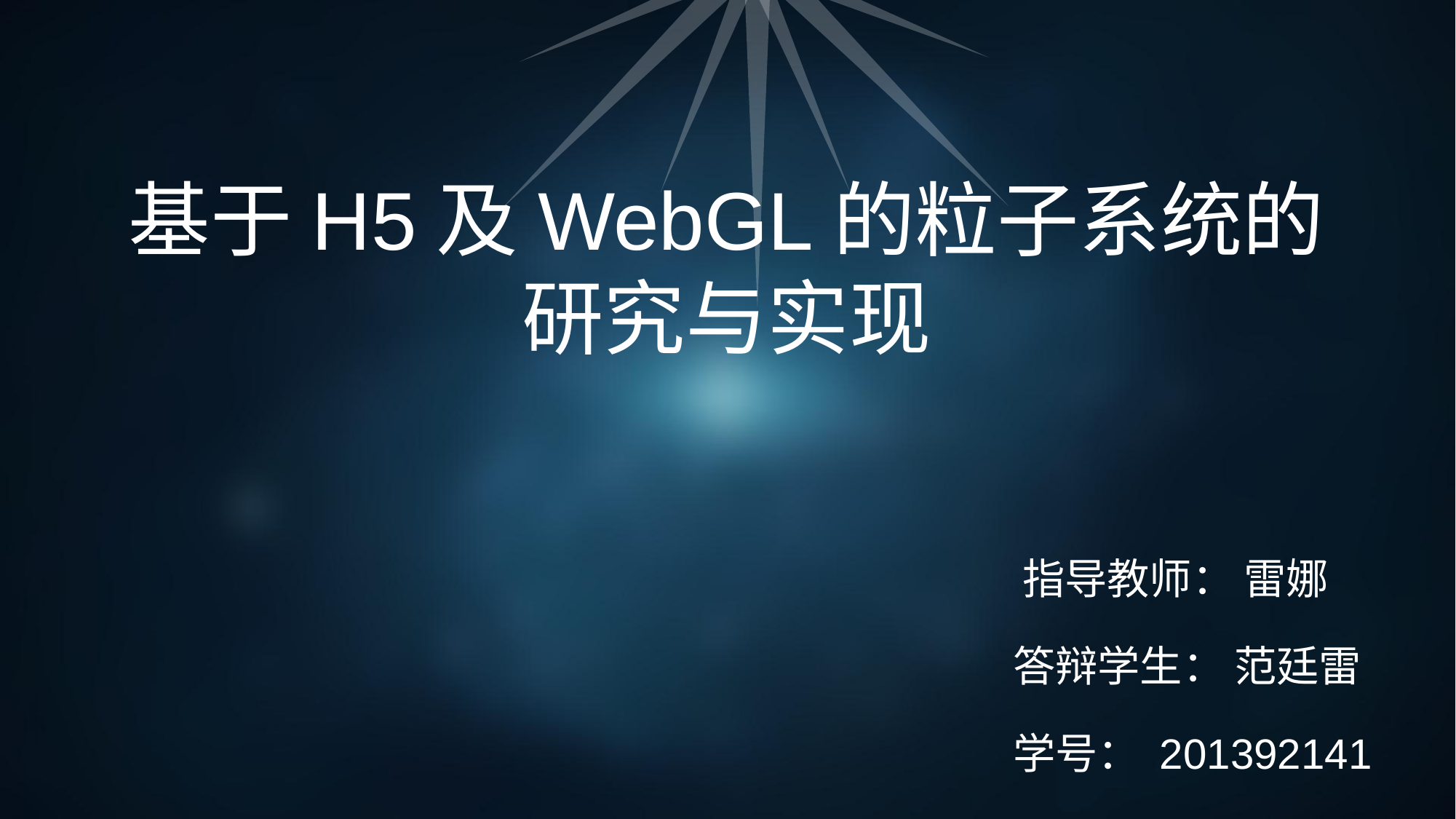

基于H5及WebGL的粒子系统的
研究与实现
指导教师： 雷娜
答辩学生： 范廷雷
学号： 201392141